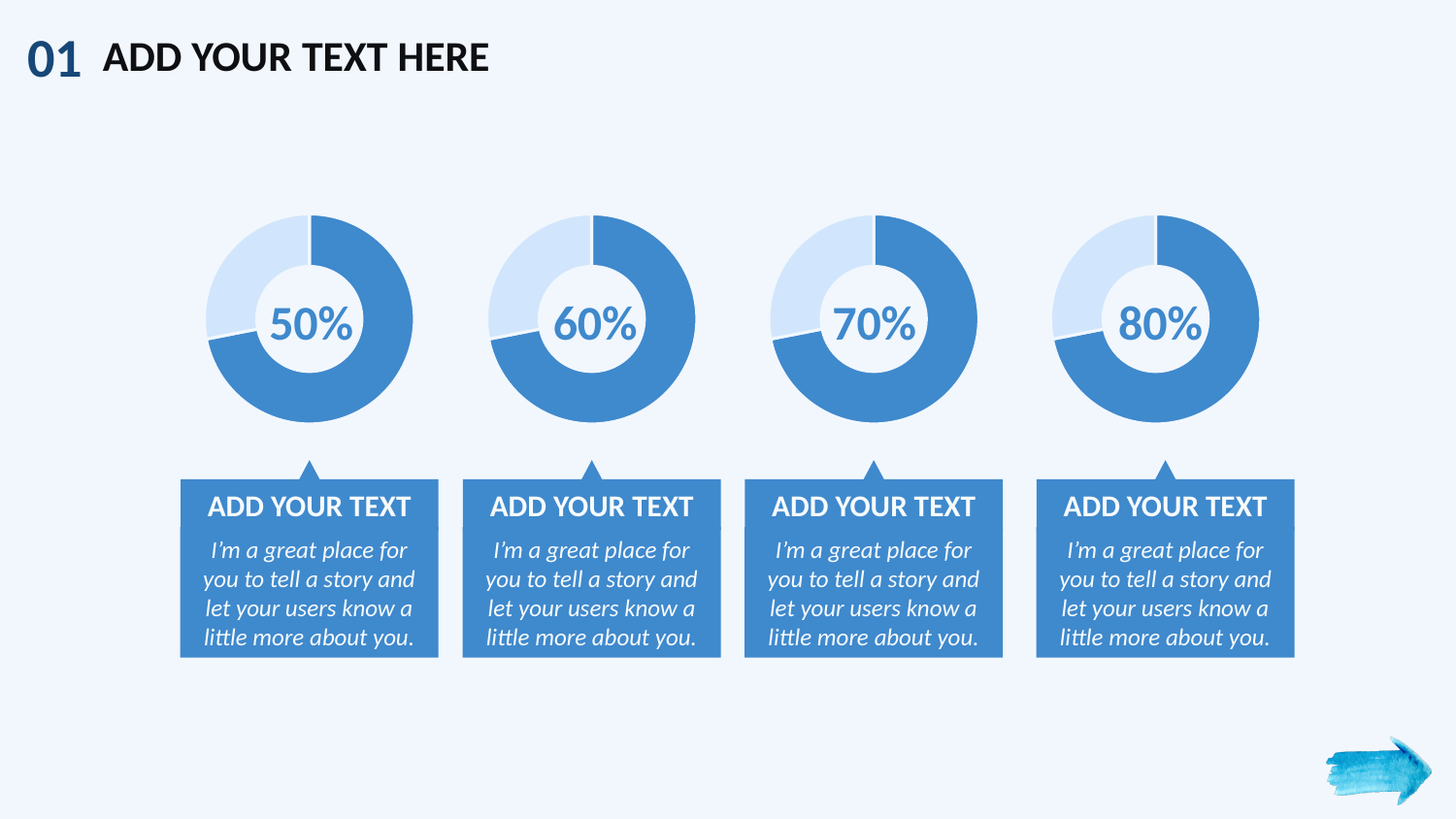

### Chart

| Category | 销售额 |
|---|---|
| 第一季度 | 8.2 |
| 第二季度 | 3.2 |
50%

### Chart

| Category | 销售额 |
|---|---|
| 第一季度 | 8.2 |
| 第二季度 | 3.2 |
60%

### Chart

| Category | 销售额 |
|---|---|
| 第一季度 | 8.2 |
| 第二季度 | 3.2 |
70%

### Chart

| Category | 销售额 |
|---|---|
| 第一季度 | 8.2 |
| 第二季度 | 3.2 |
80%

ADD YOUR TEXT
I’m a great place for you to tell a story and let your users know a little more about you.

ADD YOUR TEXT
I’m a great place for you to tell a story and let your users know a little more about you.

ADD YOUR TEXT
I’m a great place for you to tell a story and let your users know a little more about you.

ADD YOUR TEXT
I’m a great place for you to tell a story and let your users know a little more about you.